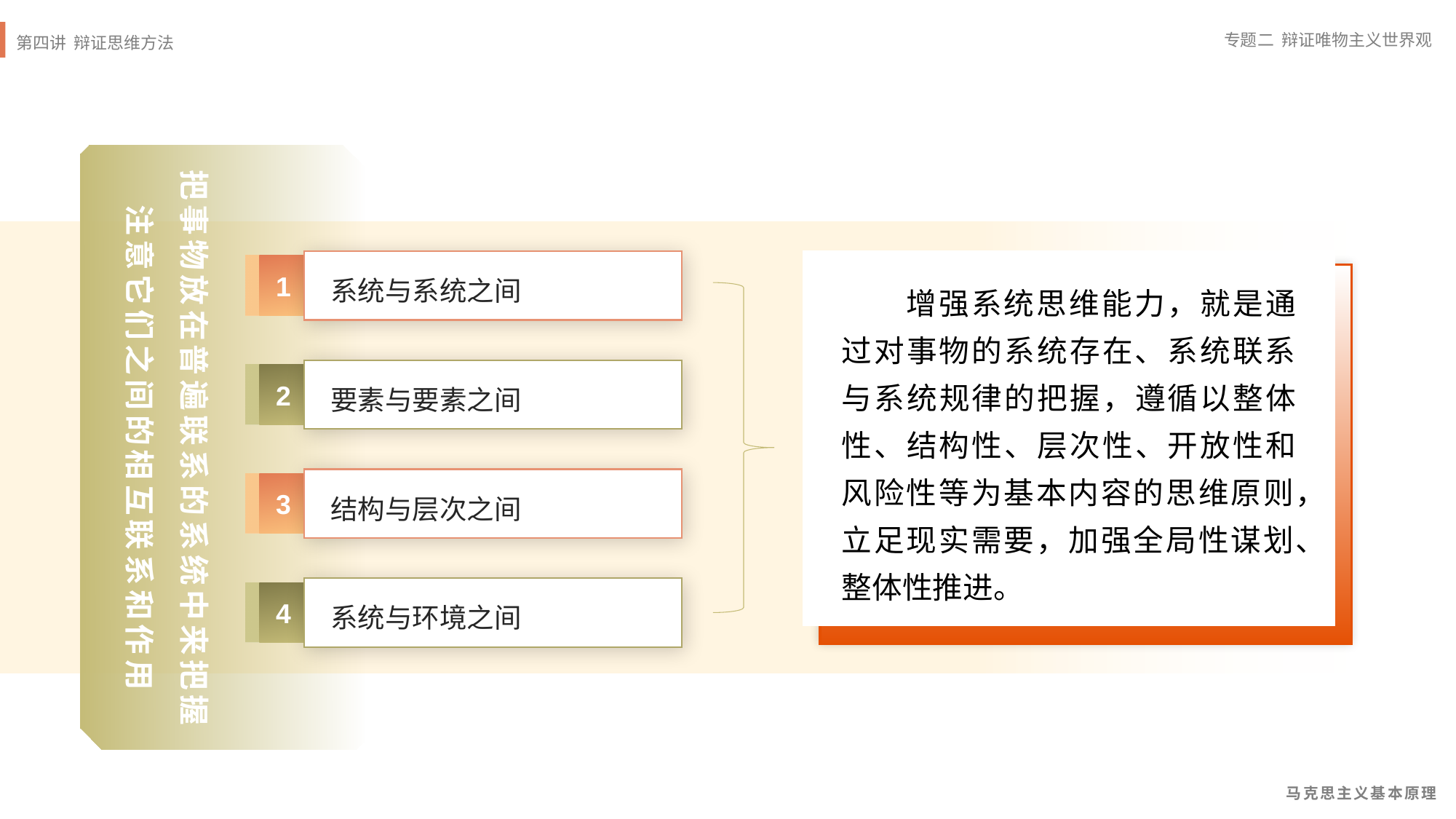

把事物放在普遍联系的系统中来把握
注意它们之间的相互联系和作用

1
系统与系统之间

2
要素与要素之间

3
结构与层次之间

4
系统与环境之间

增强系统思维能力，就是通过对事物的系统存在、系统联系与系统规律的把握，遵循以整体性、结构性、层次性、开放性和风险性等为基本内容的思维原则，立足现实需要，加强全局性谋划、整体性推进。